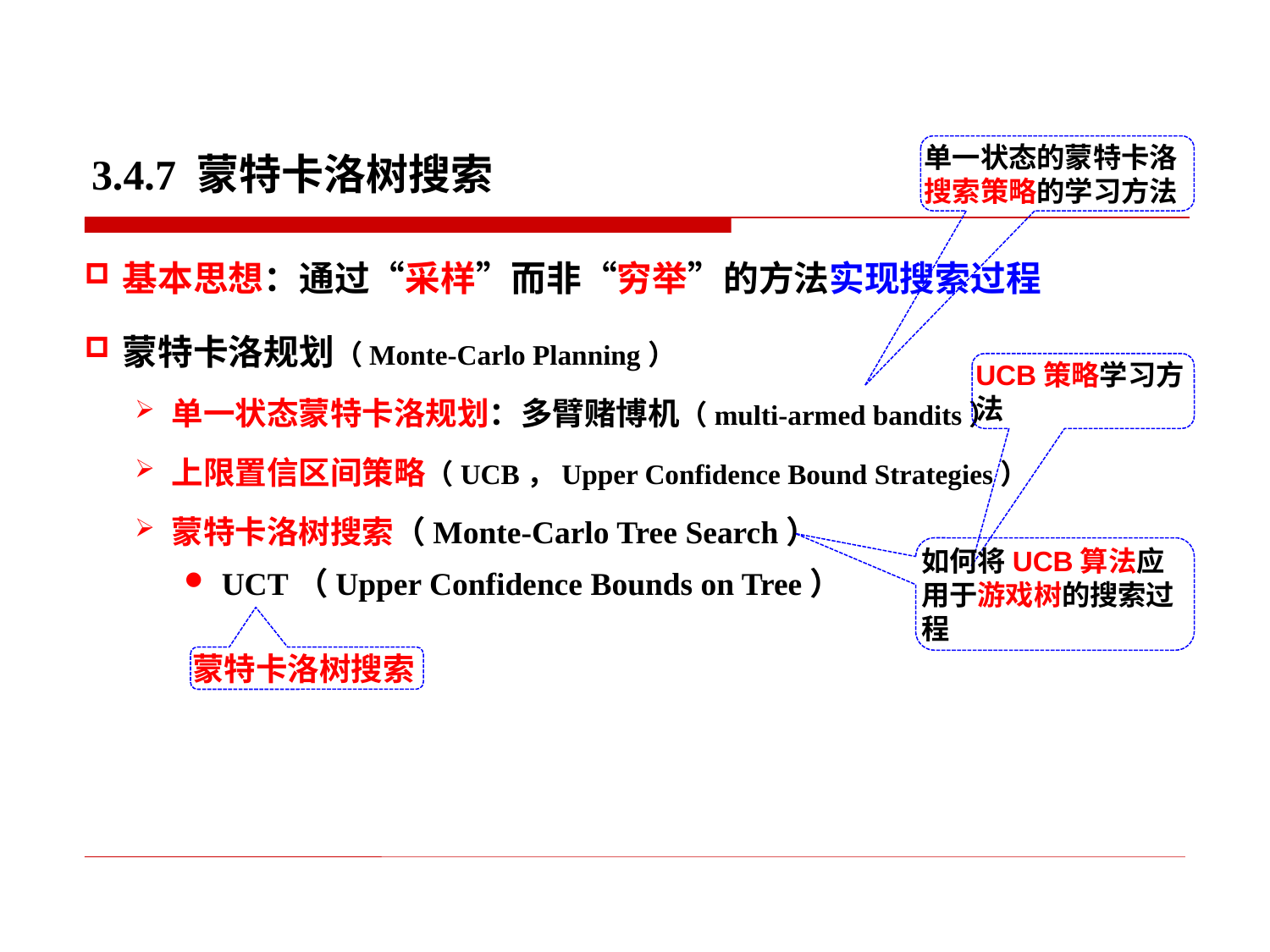

单一状态的蒙特卡洛搜索策略的学习方法
3.4.7 蒙特卡洛树搜索
基本思想：通过“采样”而非“穷举”的方法实现搜索过程
蒙特卡洛规划（Monte-Carlo Planning）
单一状态蒙特卡洛规划：多臂赌博机（multi-armed bandits）
上限置信区间策略（UCB，Upper Confidence Bound Strategies）
蒙特卡洛树搜索（Monte-Carlo Tree Search）
UCT（Upper Confidence Bounds on Tree）
UCB策略学习方法
如何将UCB算法应用于游戏树的搜索过程
蒙特卡洛树搜索